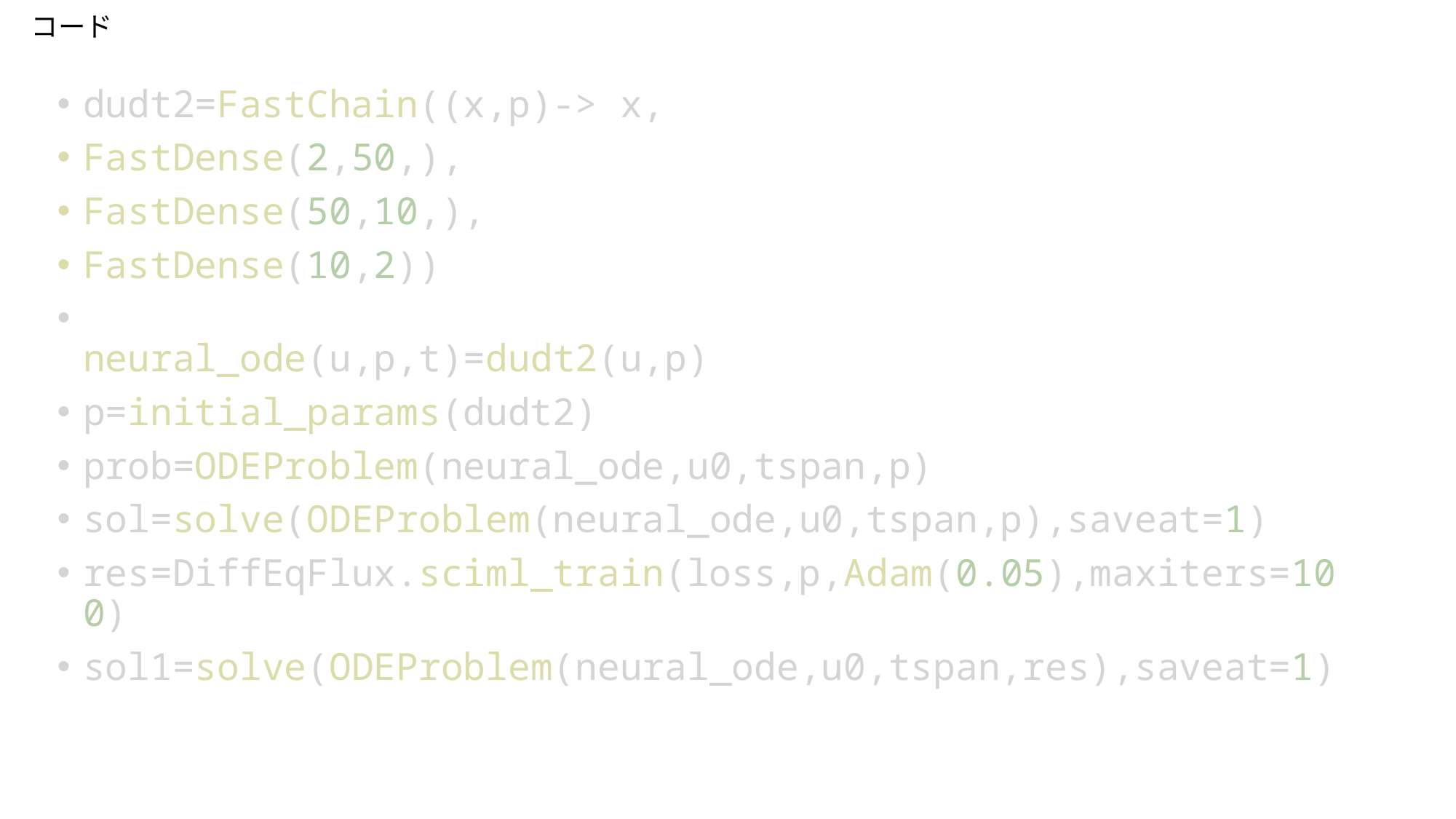

# コード
dudt2=FastChain((x,p)-> x,
FastDense(2,50,),
FastDense(50,10,),
FastDense(10,2))
neural_ode(u,p,t)=dudt2(u,p)
p=initial_params(dudt2)
prob=ODEProblem(neural_ode,u0,tspan,p)
sol=solve(ODEProblem(neural_ode,u0,tspan,p),saveat=1)
res=DiffEqFlux.sciml_train(loss,p,Adam(0.05),maxiters=100)
sol1=solve(ODEProblem(neural_ode,u0,tspan,res),saveat=1)